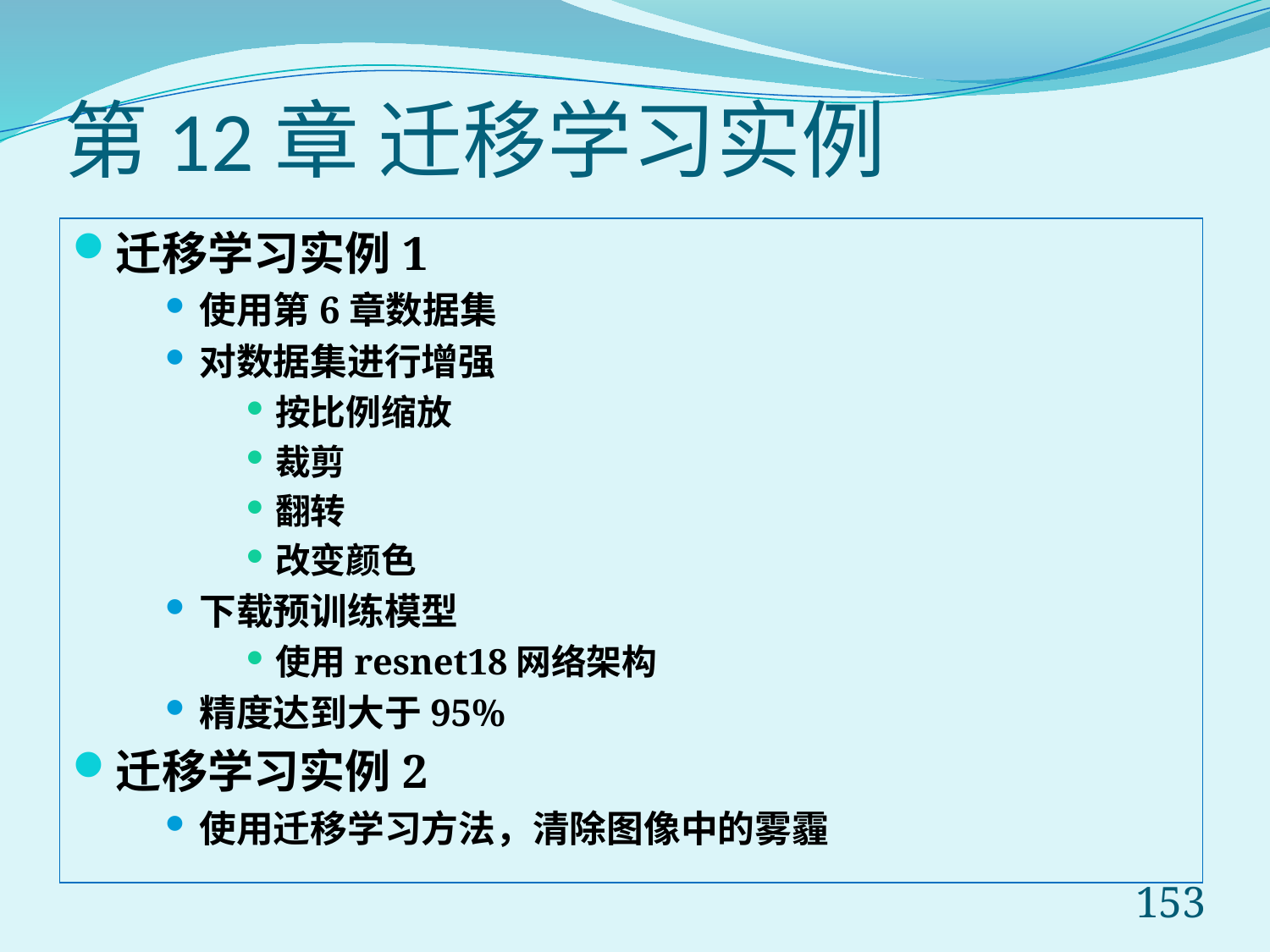

# 第12章 迁移学习实例
迁移学习实例1
使用第6章数据集
对数据集进行增强
按比例缩放
裁剪
翻转
改变颜色
下载预训练模型
使用resnet18网络架构
精度达到大于95%
迁移学习实例2
使用迁移学习方法，清除图像中的雾霾

153